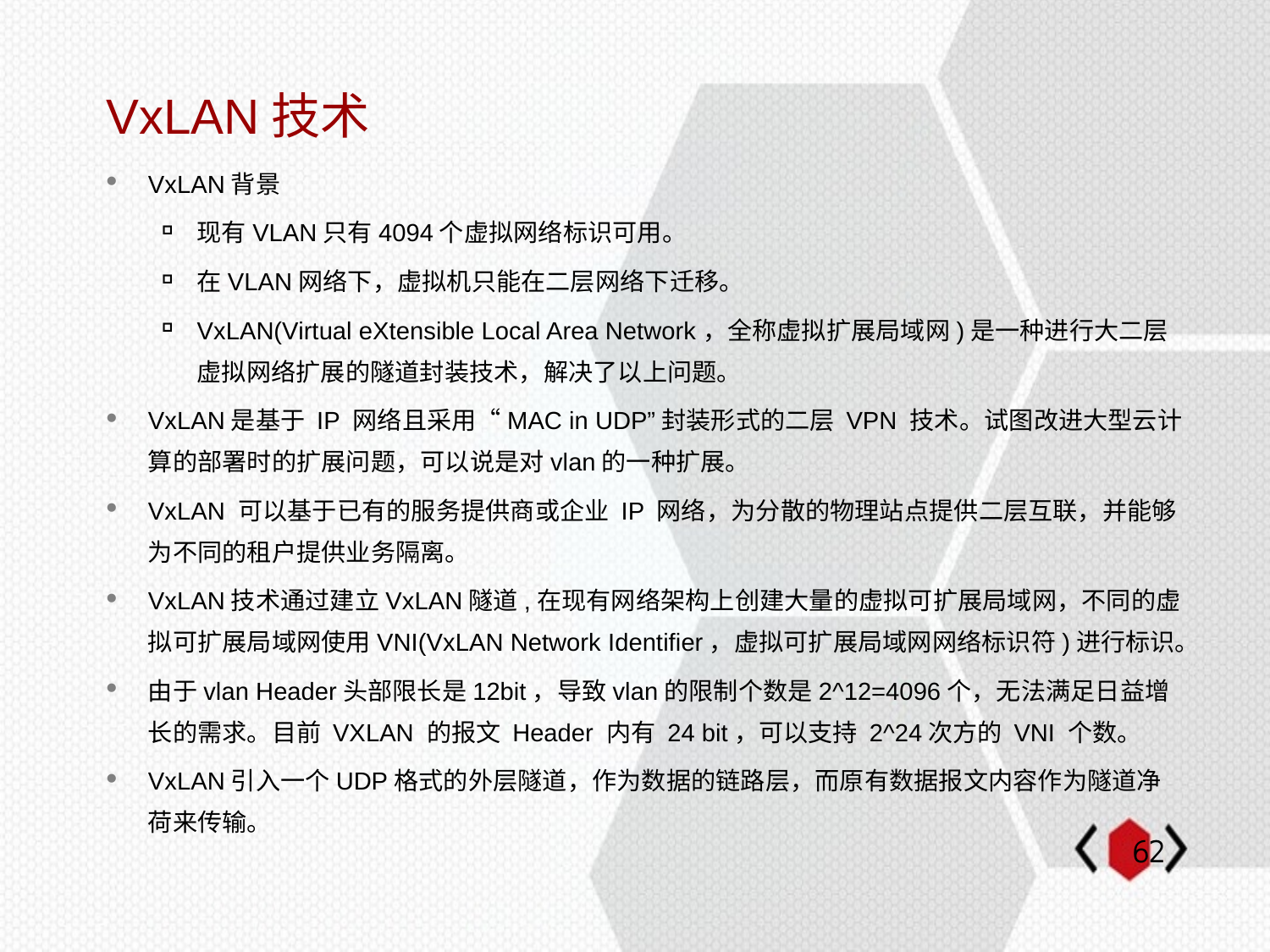

# VxLAN技术
VxLAN背景
现有VLAN只有4094个虚拟网络标识可用。
在VLAN网络下，虚拟机只能在二层网络下迁移。
VxLAN(Virtual eXtensible Local Area Network，全称虚拟扩展局域网)是一种进行大二层虚拟网络扩展的隧道封装技术，解决了以上问题。
VxLAN是基于 IP 网络且采用“MAC in UDP”封装形式的二层 VPN 技术。试图改进大型云计算的部署时的扩展问题，可以说是对vlan的一种扩展。
VxLAN 可以基于已有的服务提供商或企业 IP 网络，为分散的物理站点提供二层互联，并能够为不同的租户提供业务隔离。
VxLAN技术通过建立VxLAN隧道,在现有网络架构上创建大量的虚拟可扩展局域网，不同的虚拟可扩展局域网使用VNI(VxLAN Network Identifier，虚拟可扩展局域网网络标识符)进行标识。
由于vlan Header头部限长是12bit，导致vlan的限制个数是2^12=4096个，无法满足日益增长的需求。目前 VXLAN 的报文 Header 内有 24 bit，可以支持 2^24次方的 VNI 个数。
VxLAN引入一个UDP格式的外层隧道，作为数据的链路层，而原有数据报文内容作为隧道净荷来传输。

62